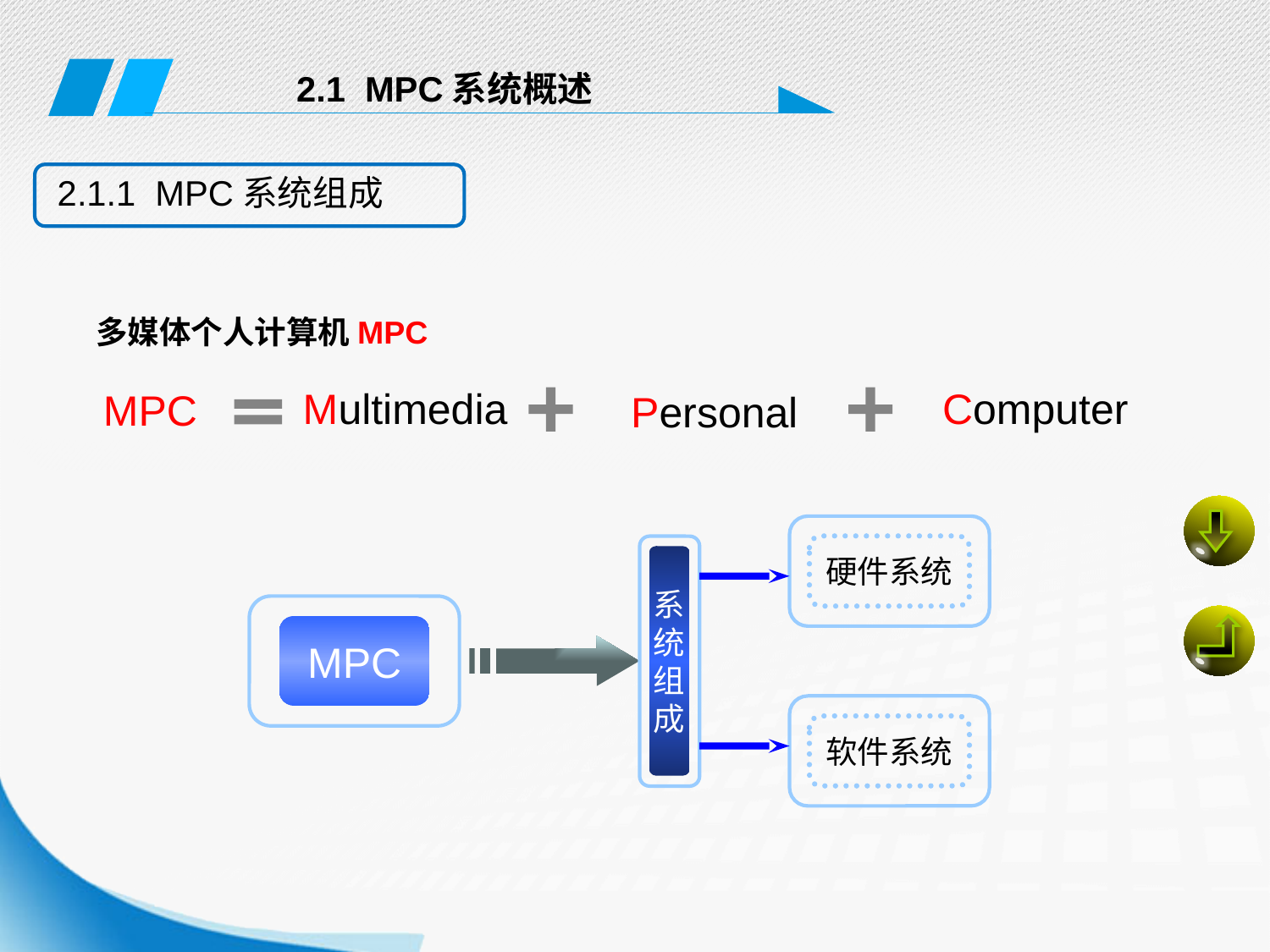

2.1  MPC系统概述

2.1.1  MPC系统组成
多媒体个人计算机MPC
Multimedia
Computer
MPC

Personal

硬件系统

系
统
组
成

MPC

软件系统